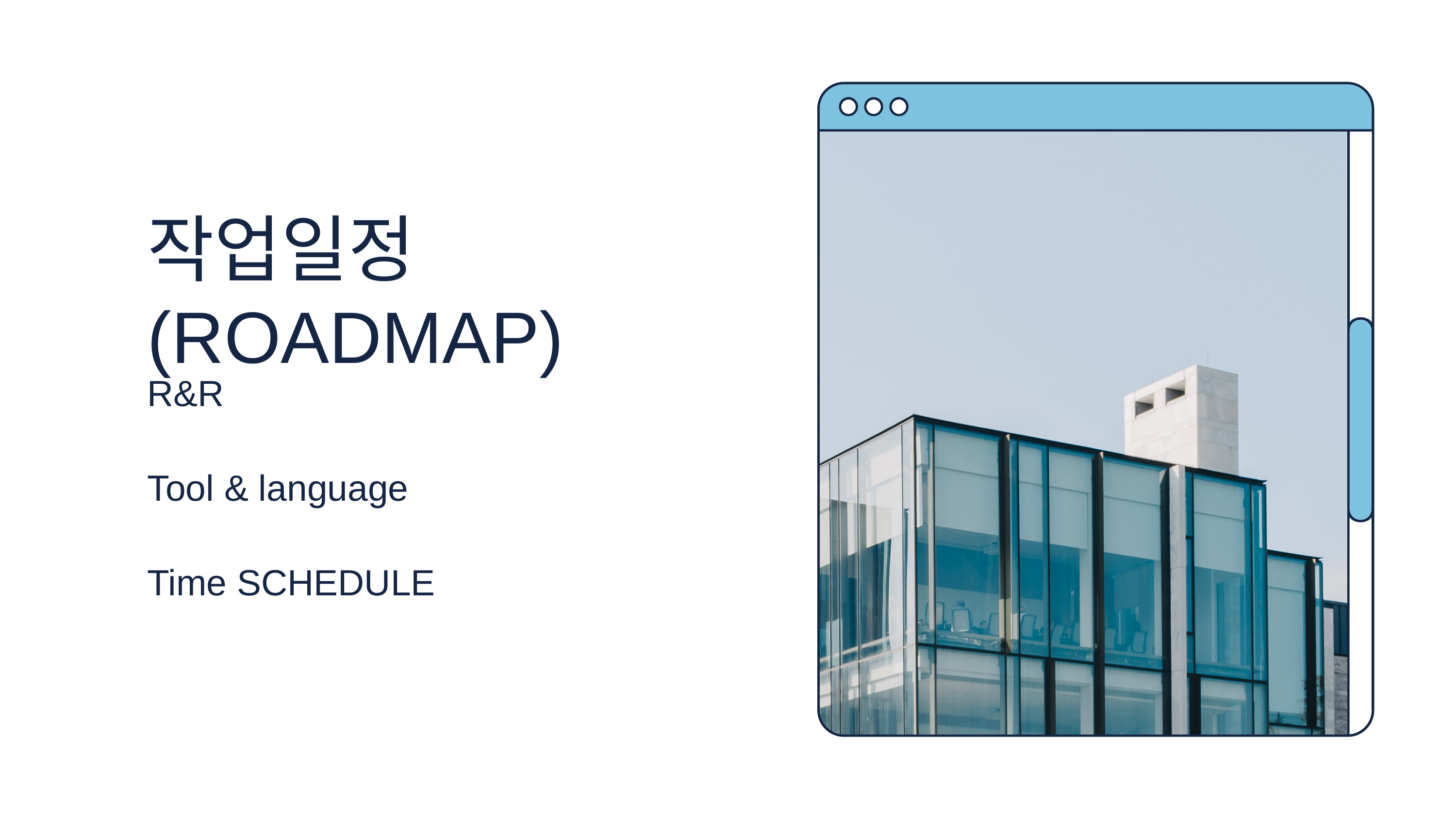

작업일정(ROADMAP)
R&R

Tool & language

Time SCHEDULE